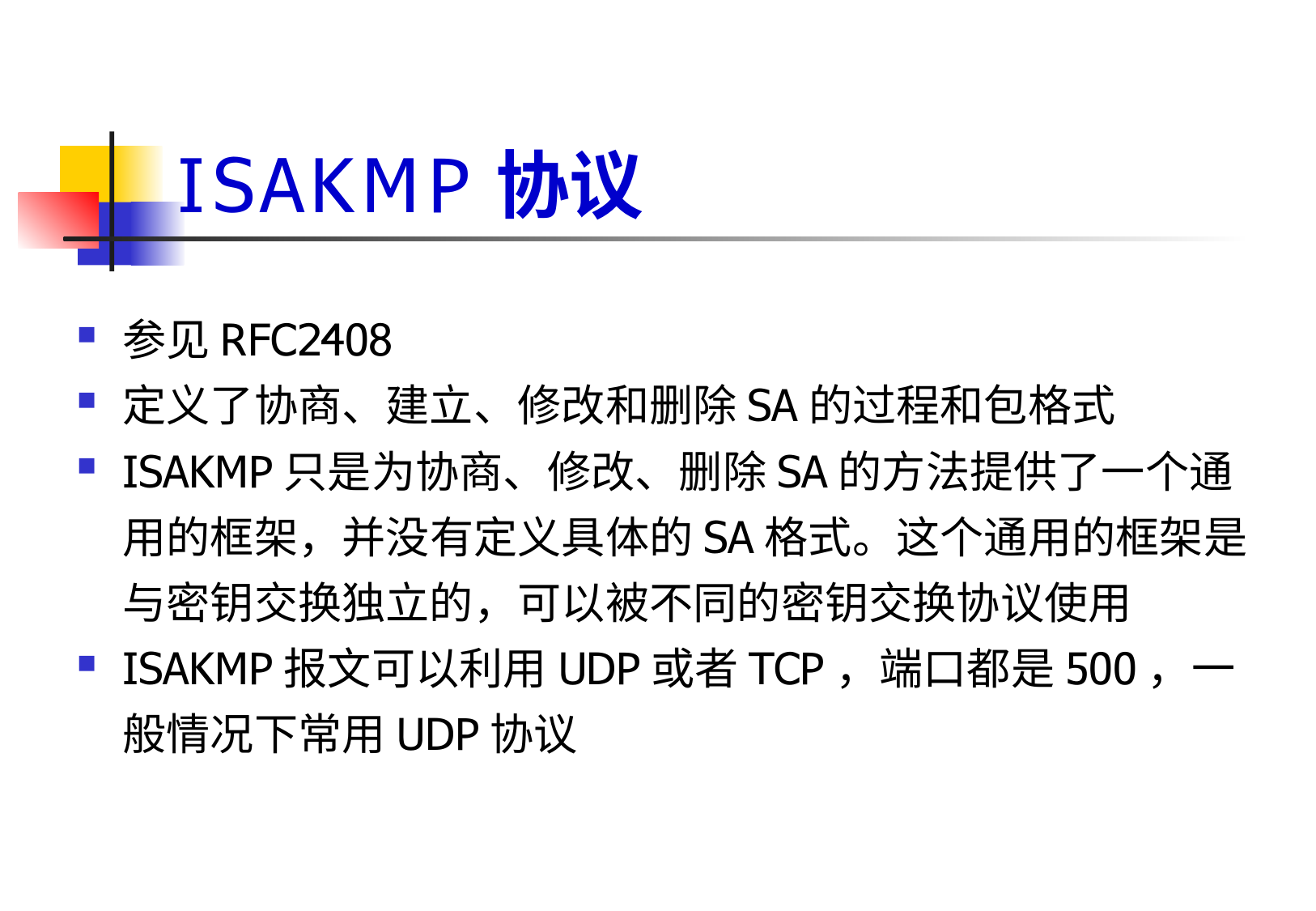

# ISAKMP协议
参见RFC2408
定义了协商、建立、修改和删除SA的过程和包格式
ISAKMP只是为协商、修改、删除SA的方法提供了一个通用的框架，并没有定义具体的SA格式。这个通用的框架是与密钥交换独立的，可以被不同的密钥交换协议使用
ISAKMP报文可以利用UDP或者TCP，端口都是500，一般情况下常用UDP协议